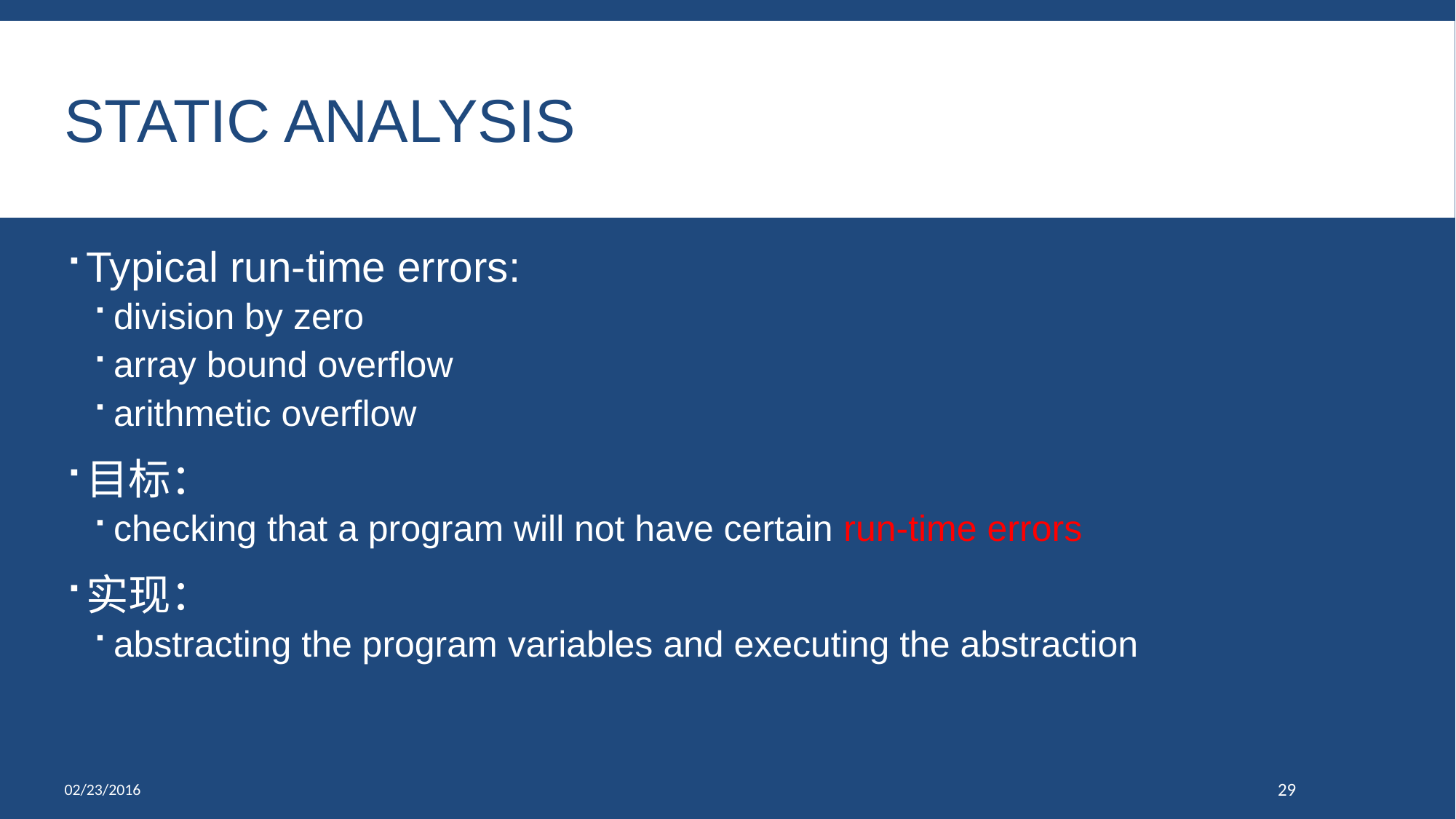

# Static analysis
Typical run-time errors:
division by zero
array bound overflow
arithmetic overflow
目标：
checking that a program will not have certain run-time errors
实现：
abstracting the program variables and executing the abstraction
02/23/2016
29